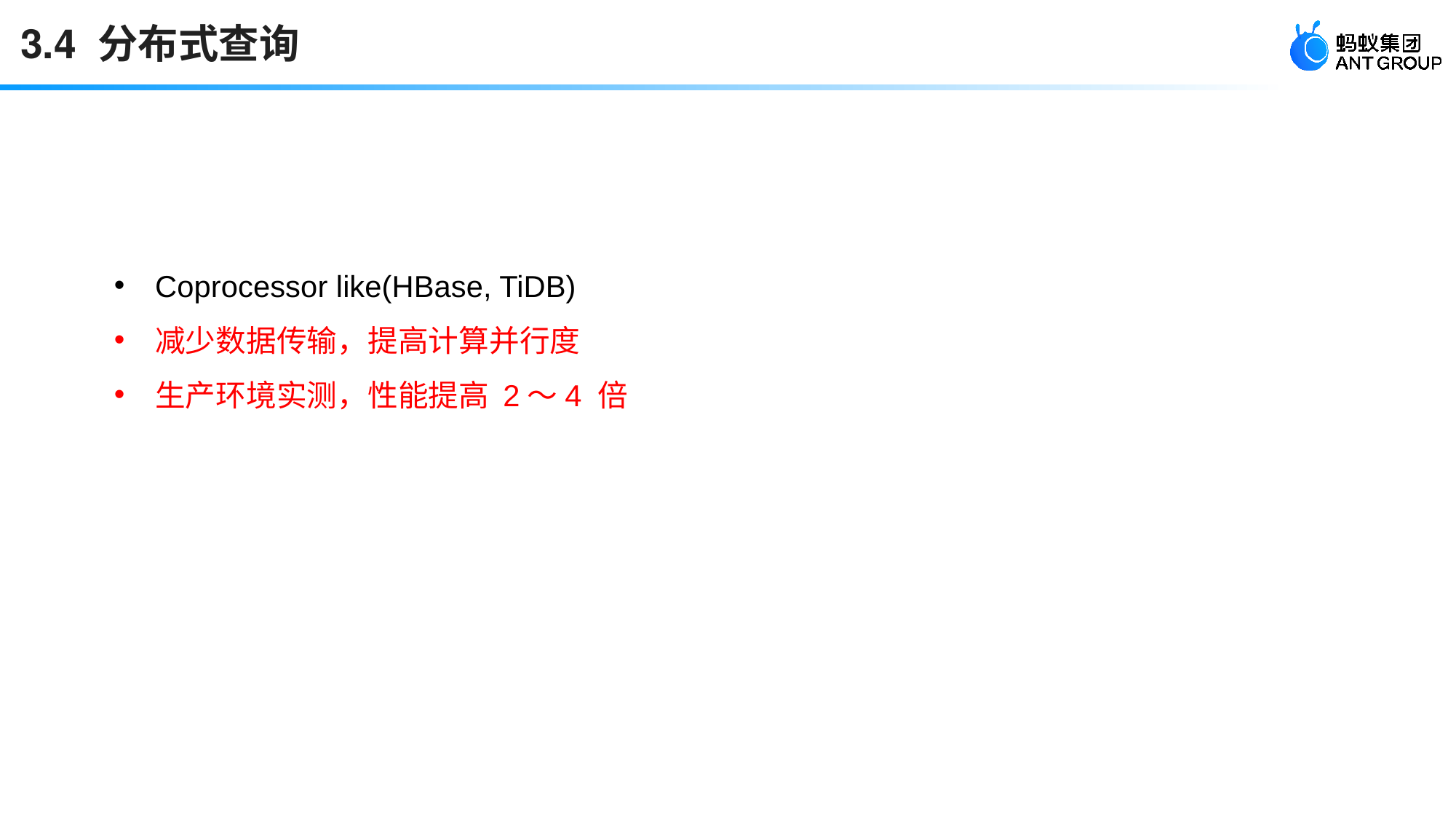

# 3.4 分布式查询
Coprocessor like(HBase, TiDB)
减少数据传输，提高计算并行度
生产环境实测，性能提高 2～4 倍